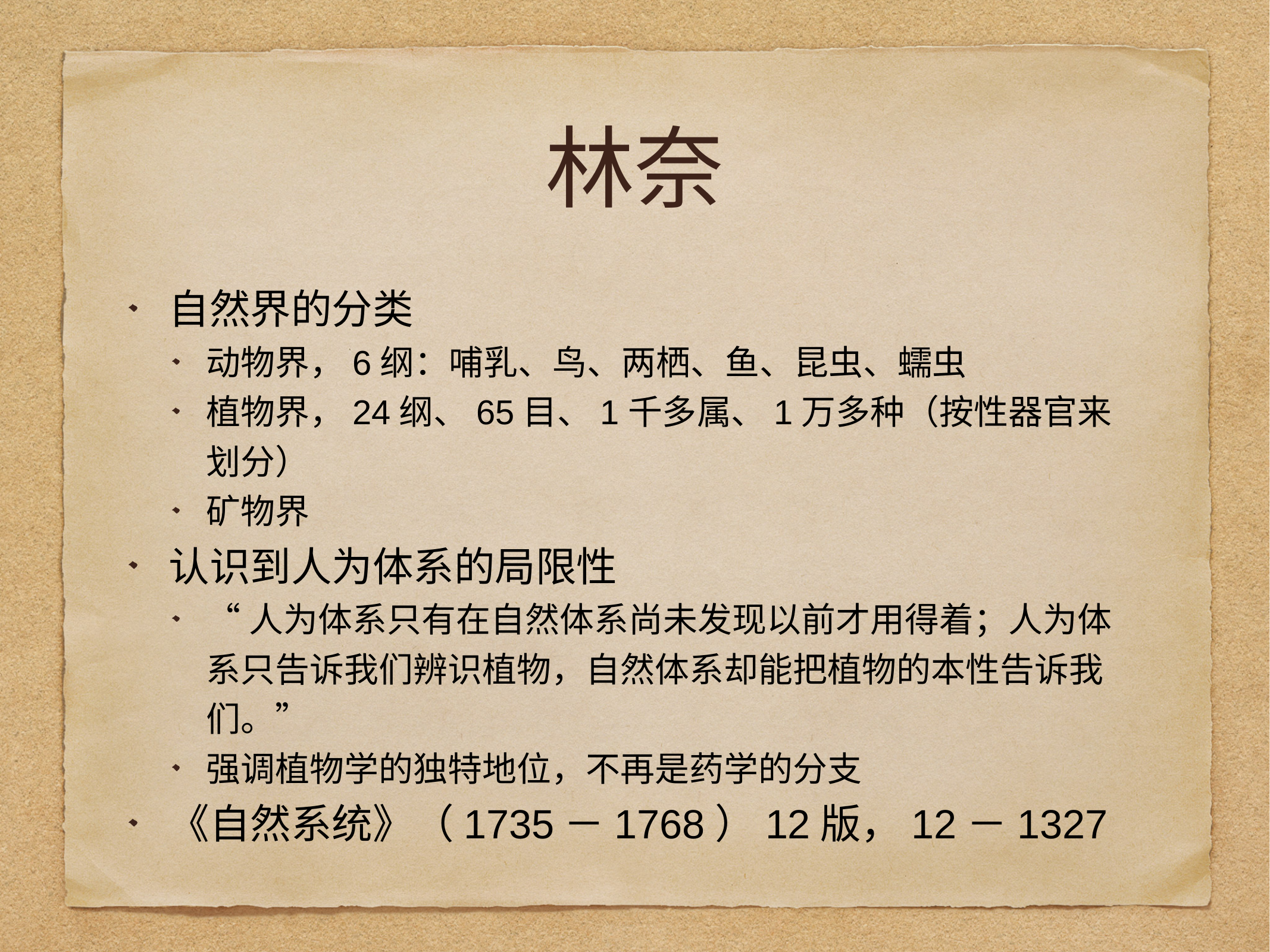

# 林奈
自然界的分类
动物界，6纲：哺乳、鸟、两栖、鱼、昆虫、蠕虫
植物界，24纲、65目、1千多属、1万多种（按性器官来划分）
矿物界
认识到人为体系的局限性
“人为体系只有在自然体系尚未发现以前才用得着；人为体系只告诉我们辨识植物，自然体系却能把植物的本性告诉我们。”
强调植物学的独特地位，不再是药学的分支
《自然系统》（1735－1768）12版，12－1327